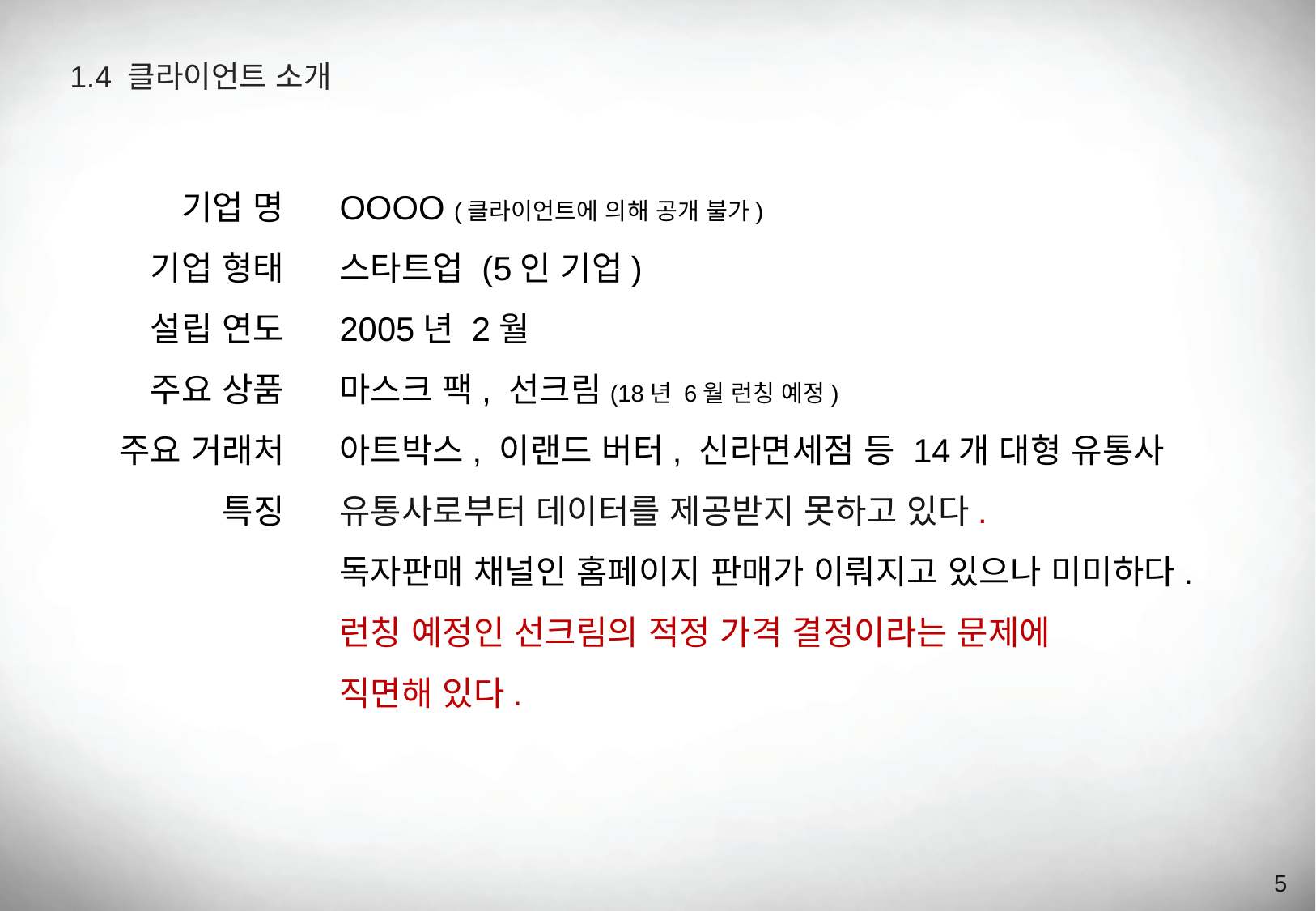

1.4 클라이언트 소개
기업 명
기업 형태
설립 연도
주요 상품
주요 거래처
특징
OOOO (클라이언트에 의해 공개 불가)
스타트업 (5인 기업)
2005년 2월
마스크 팩, 선크림(18년 6월 런칭 예정)
아트박스, 이랜드 버터, 신라면세점 등 14개 대형 유통사
유통사로부터 데이터를 제공받지 못하고 있다.
독자판매 채널인 홈페이지 판매가 이뤄지고 있으나 미미하다.
런칭 예정인 선크림의 적정 가격 결정이라는 문제에
직면해 있다.

5